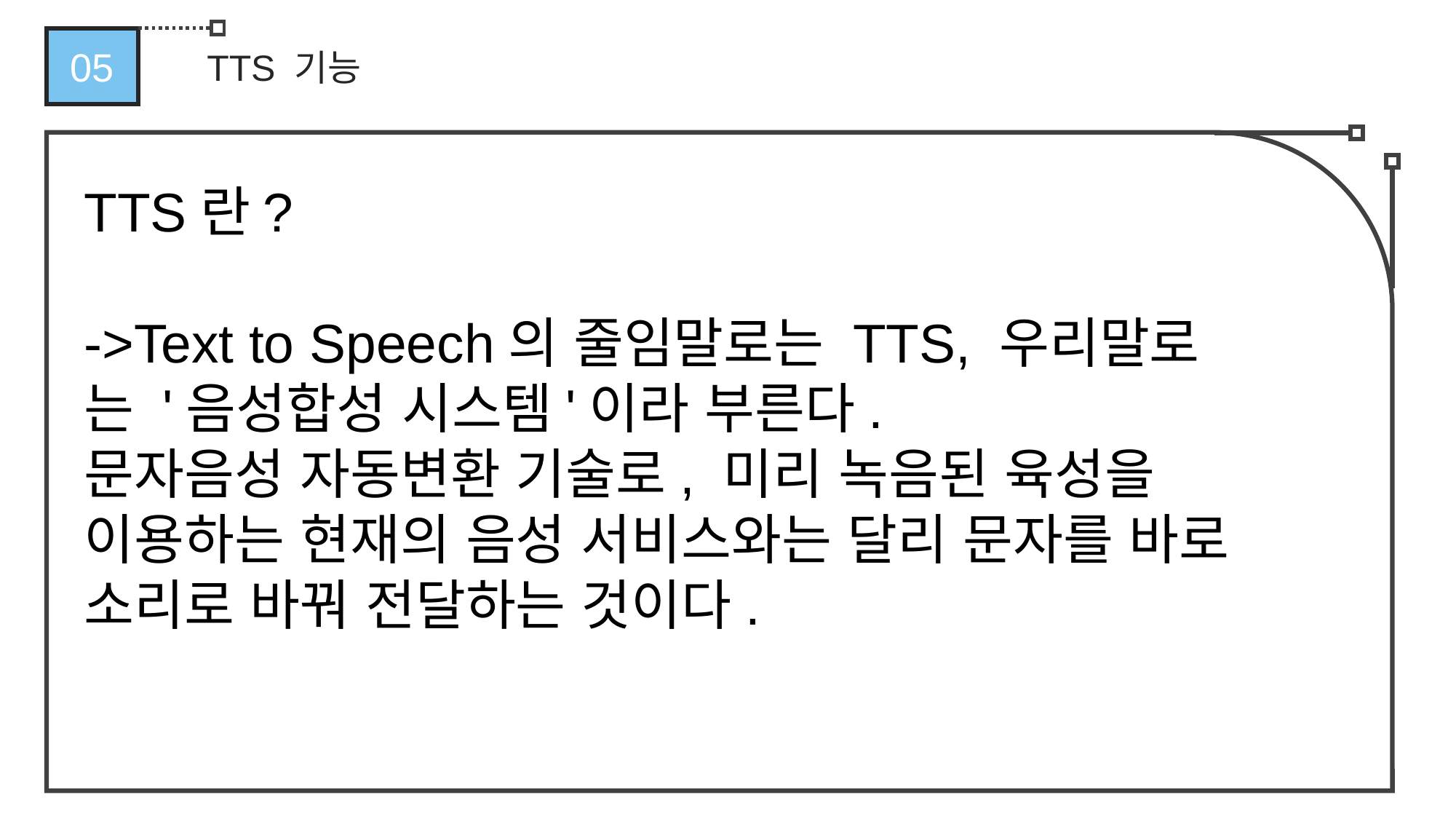

05
TTS 기능

TTS란?

->Text to Speech의 줄임말로는 TTS, 우리말로는 '음성합성 시스템'이라 부른다.
문자음성 자동변환 기술로, 미리 녹음된 육성을 이용하는 현재의 음성 서비스와는 달리 문자를 바로 소리로 바꿔 전달하는 것이다.